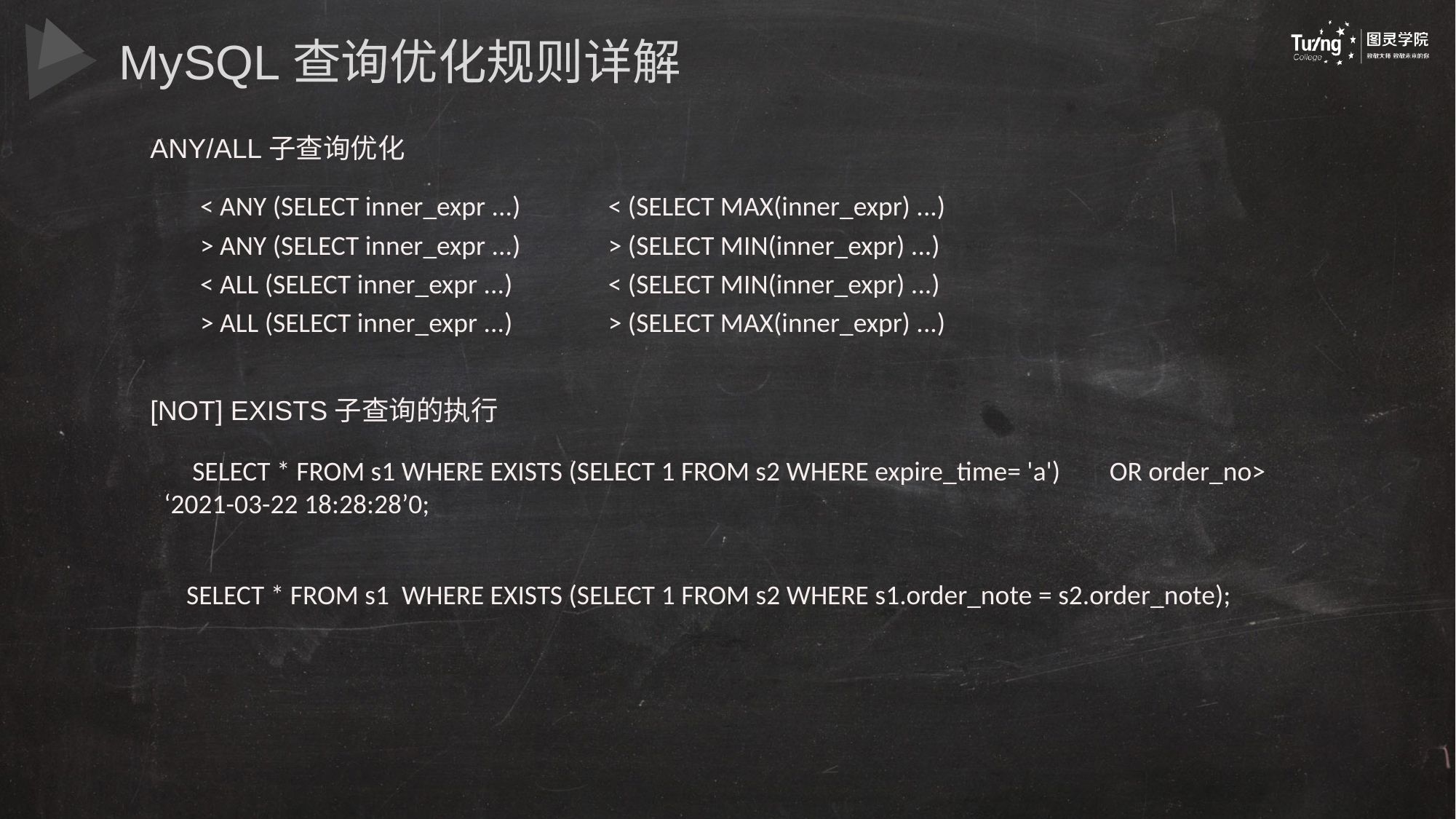

MySQL查询优化规则详解
ANY/ALL子查询优化
< ANY (SELECT inner_expr ...)	< (SELECT MAX(inner_expr) ...)
> ANY (SELECT inner_expr ...)	> (SELECT MIN(inner_expr) ...)
< ALL (SELECT inner_expr ...)	< (SELECT MIN(inner_expr) ...)
> ALL (SELECT inner_expr ...)	> (SELECT MAX(inner_expr) ...)
[NOT] EXISTS子查询的执行
SELECT * FROM s1 WHERE EXISTS (SELECT 1 FROM s2 WHERE expire_time= 'a')        OR order_no> ‘2021-03-22 18:28:28’0;
SELECT * FROM s1  WHERE EXISTS (SELECT 1 FROM s2 WHERE s1.order_note = s2.order_note);